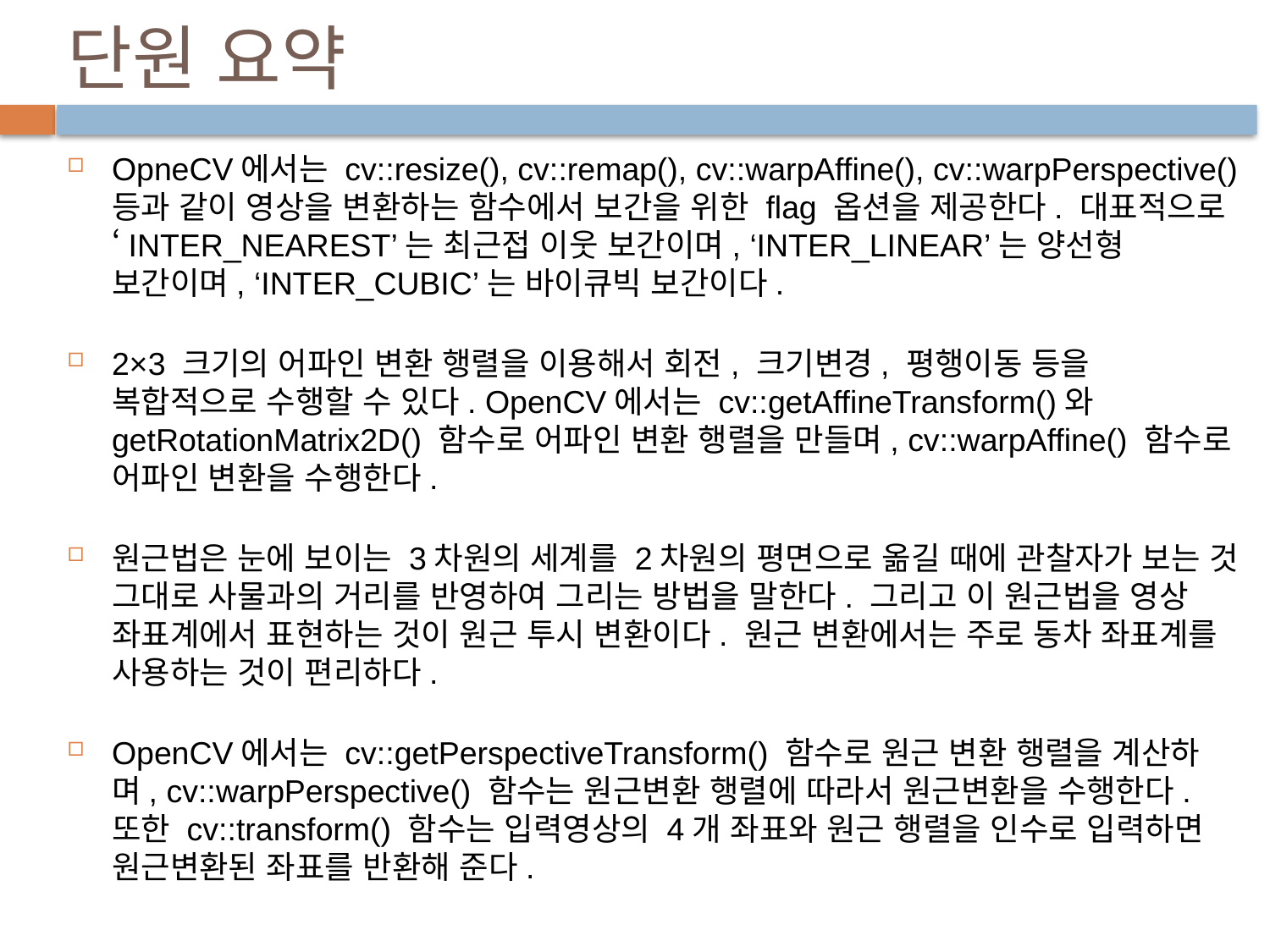

# 단원 요약
OpneCV에서는 cv::resize(), cv::remap(), cv::warpAffine(), cv::warpPerspective() 등과 같이 영상을 변환하는 함수에서 보간을 위한 flag 옵션을 제공한다. 대표적으로‘INTER_NEAREST’는 최근접 이웃 보간이며, ‘INTER_LINEAR’는 양선형 보간이며, ‘INTER_CUBIC’는 바이큐빅 보간이다.
2×3 크기의 어파인 변환 행렬을 이용해서 회전, 크기변경, 평행이동 등을 복합적으로 수행할 수 있다. OpenCV에서는 cv::getAffineTransform()와 getRotationMatrix2D() 함수로 어파인 변환 행렬을 만들며, cv::warpAffine() 함수로 어파인 변환을 수행한다.
원근법은 눈에 보이는 3차원의 세계를 2차원의 평면으로 옮길 때에 관찰자가 보는 것 그대로 사물과의 거리를 반영하여 그리는 방법을 말한다. 그리고 이 원근법을 영상 좌표계에서 표현하는 것이 원근 투시 변환이다. 원근 변환에서는 주로 동차 좌표계를 사용하는 것이 편리하다.
OpenCV에서는 cv::getPerspectiveTransform() 함수로 원근 변환 행렬을 계산하며, cv::warpPerspective() 함수는 원근변환 행렬에 따라서 원근변환을 수행한다. 또한 cv::transform() 함수는 입력영상의 4개 좌표와 원근 행렬을 인수로 입력하면 원근변환된 좌표를 반환해 준다.